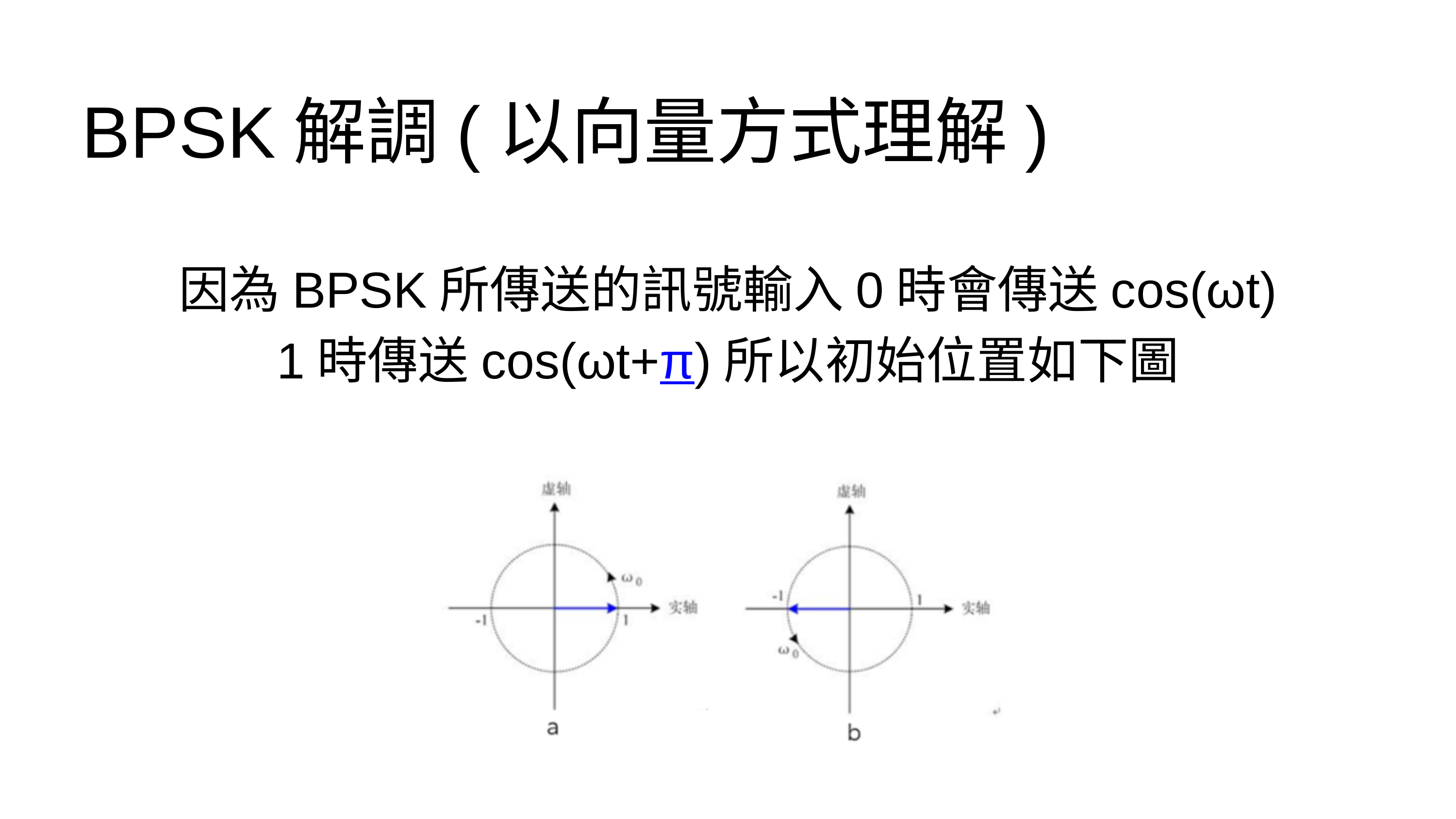

BPSK解調(以向量方式理解)
因為BPSK所傳送的訊號輸入0時會傳送cos(ωt)
1時傳送cos(ωt+π)所以初始位置如下圖